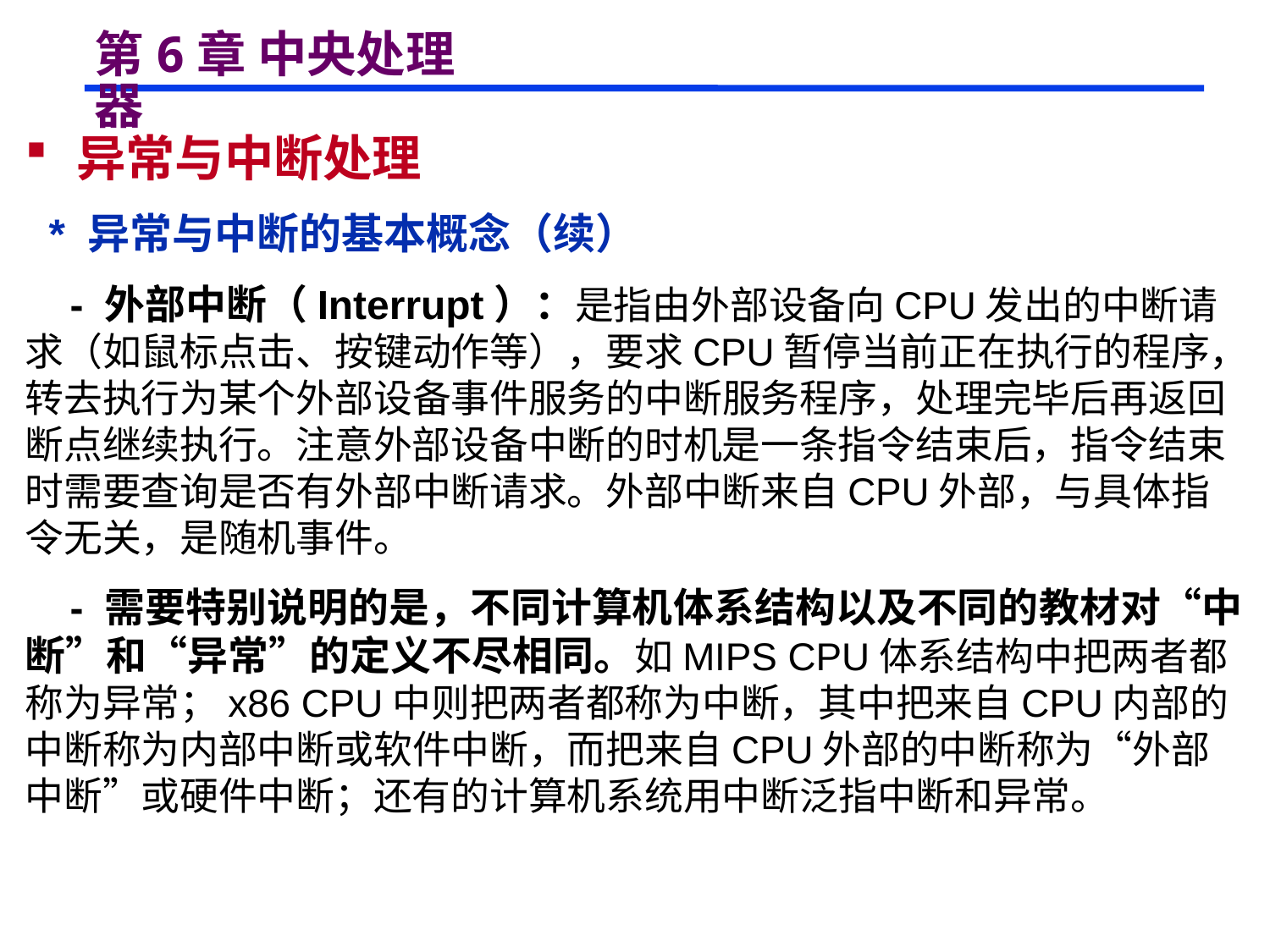

# 第6章 中央处理器
 异常与中断处理
  * 异常与中断的基本概念（续）
    - 外部中断（Interrupt）：是指由外部设备向CPU发出的中断请求（如鼠标点击、按键动作等），要求CPU暂停当前正在执行的程序，转去执行为某个外部设备事件服务的中断服务程序，处理完毕后再返回断点继续执行。注意外部设备中断的时机是一条指令结束后，指令结束时需要查询是否有外部中断请求。外部中断来自CPU外部，与具体指令无关，是随机事件。
    - 需要特别说明的是，不同计算机体系结构以及不同的教材对“中断”和“异常”的定义不尽相同。如MIPS CPU体系结构中把两者都称为异常；x86 CPU中则把两者都称为中断，其中把来自CPU内部的中断称为内部中断或软件中断，而把来自CPU外部的中断称为“外部中断”或硬件中断；还有的计算机系统用中断泛指中断和异常。